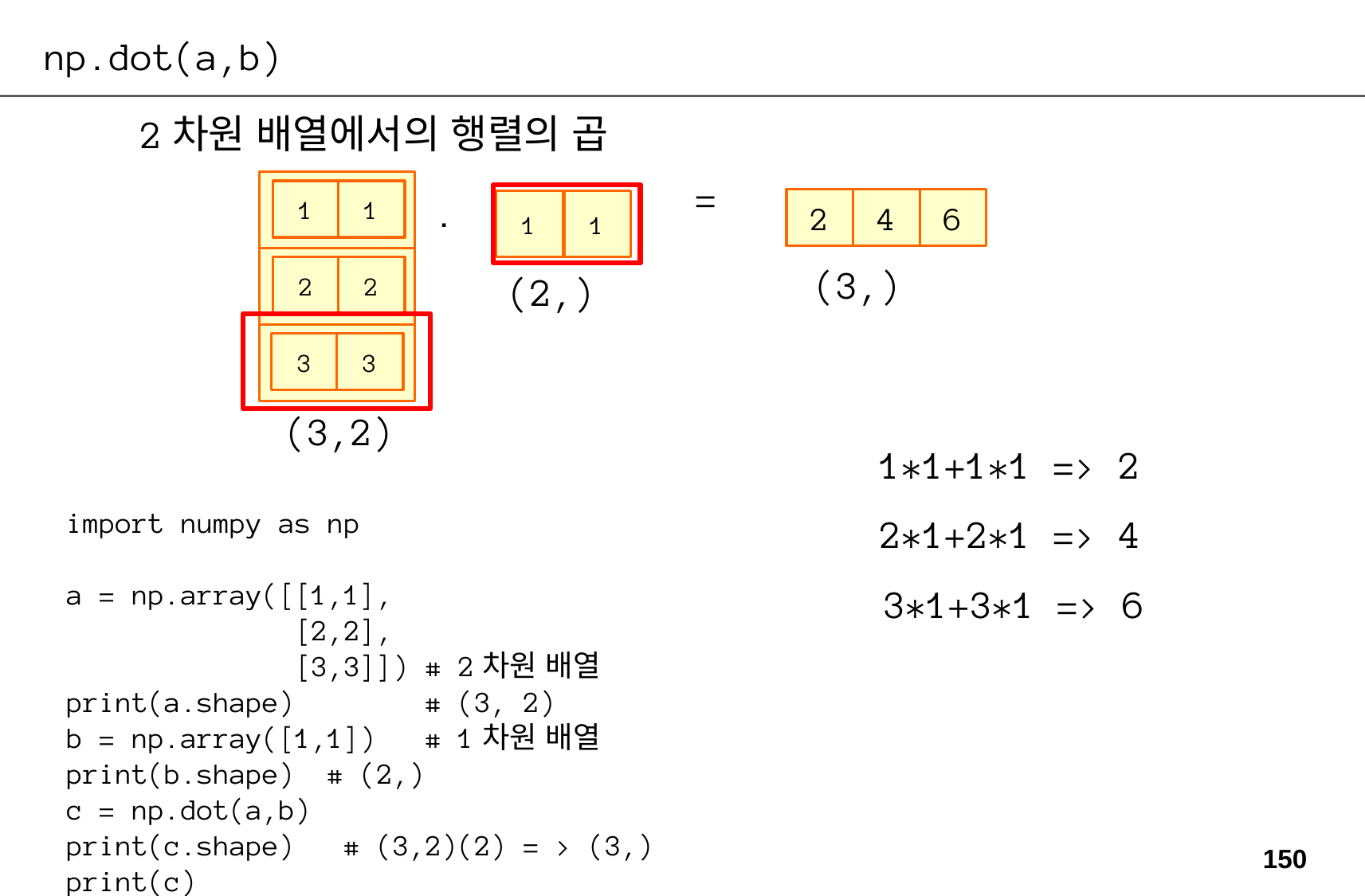

np.dot(a,b)
2차원 배열에서의 행렬의 곱
=

1
1
.

2
4
6
1
1

(3,)
2
2
(2,)

3
3
(3,2)
1*1+1*1 => 2
import numpy as np

a = np.array([[1,1],
              [2,2],
              [3,3]]) # 2차원 배열
print(a.shape)        # (3, 2)
b = np.array([1,1])   # 1차원 배열
print(b.shape)  # (2,)
c = np.dot(a,b)
print(c.shape)   # (3,2)(2) = > (3,)
print(c)
2*1+2*1 => 4
3*1+3*1 => 6